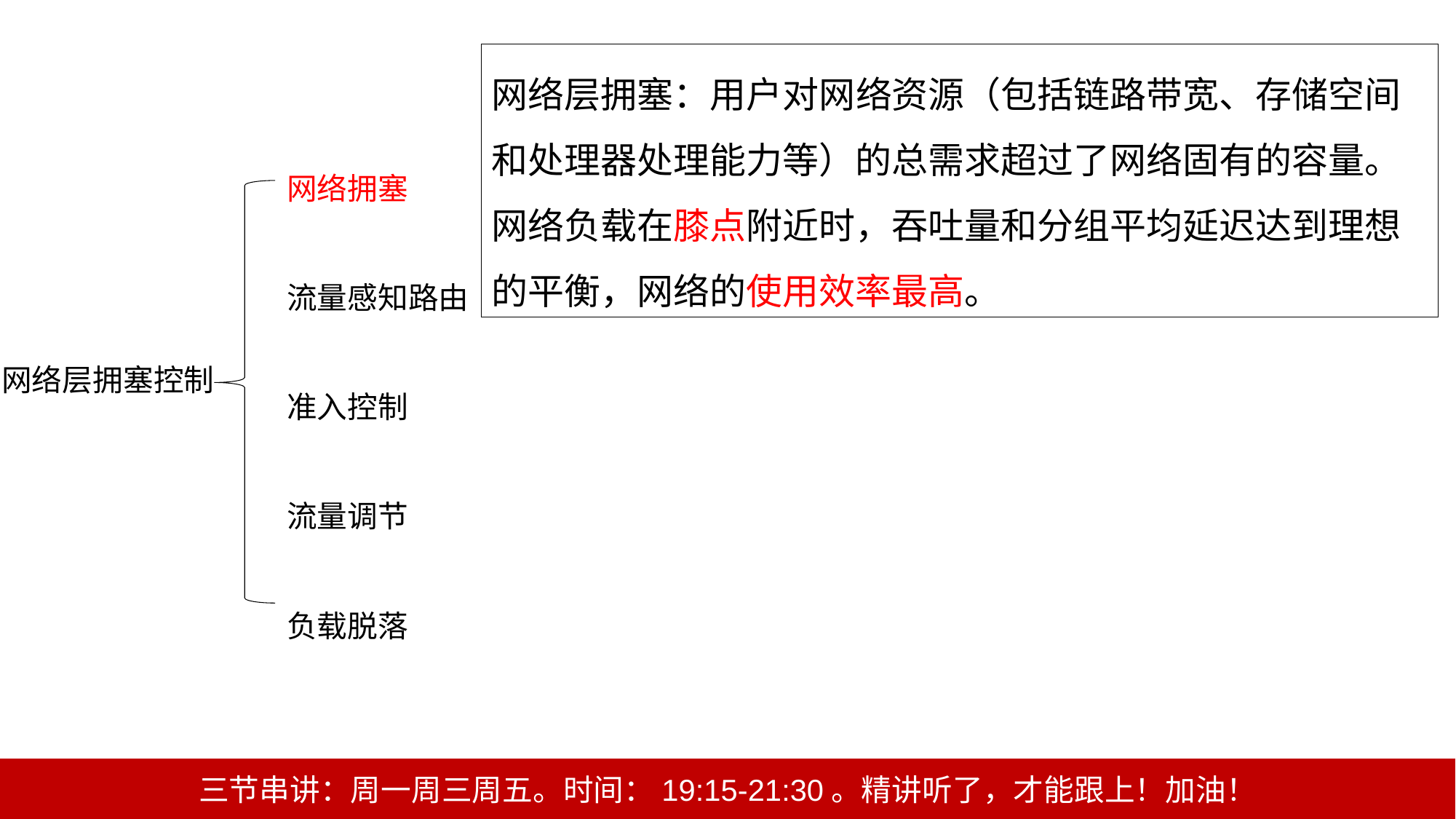

网络层拥塞：用户对网络资源（包括链路带宽、存储空间和处理器处理能力等）的总需求超过了网络固有的容量。网络负载在膝点附近时，吞吐量和分组平均延迟达到理想的平衡，网络的使用效率最高。
网络拥塞
流量感知路由
准入控制
流量调节
负载脱落

网络层拥塞控制
三节串讲：周一周三周五。时间：19:15-21:30。精讲听了，才能跟上！加油！